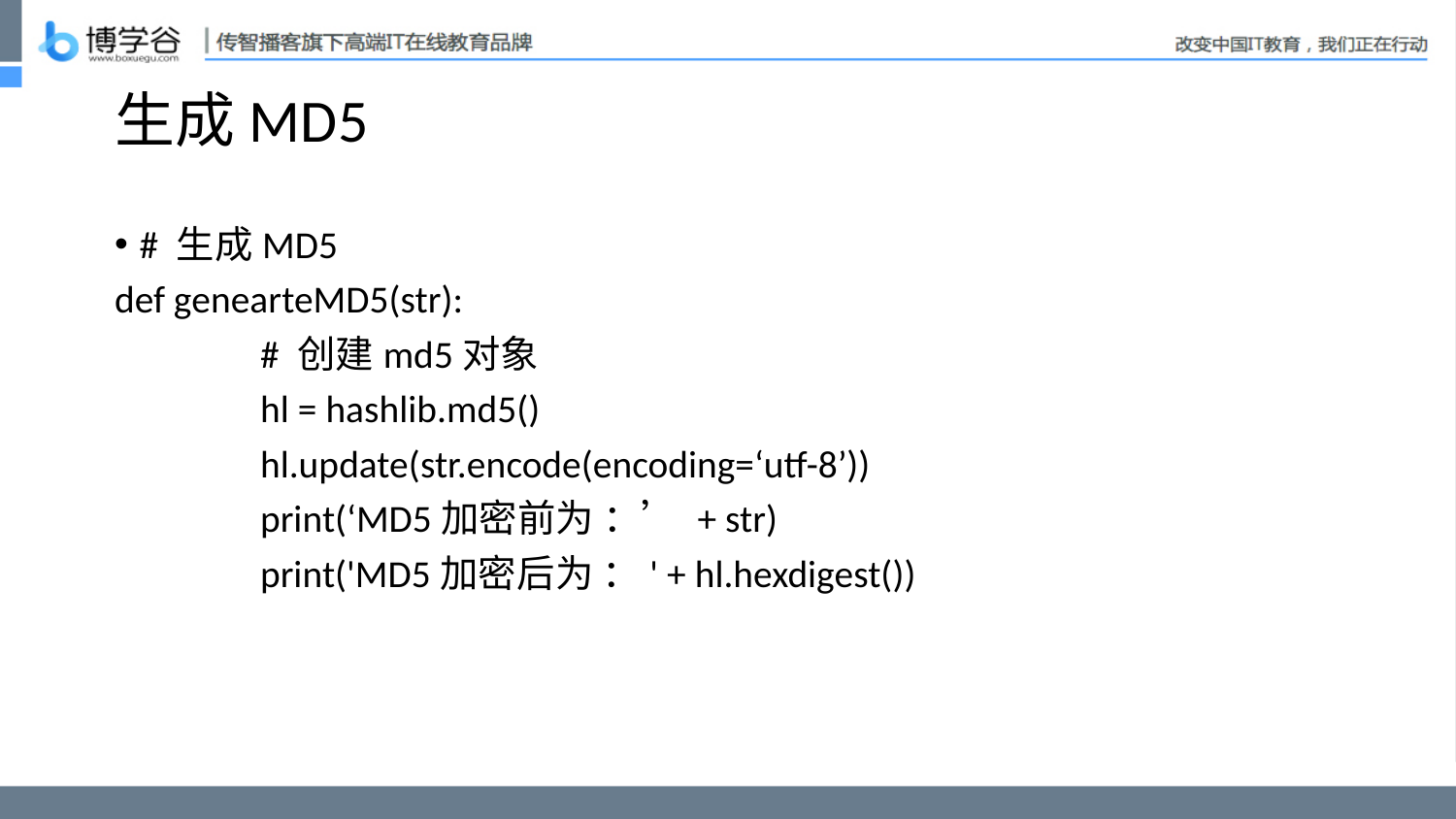

# 生成MD5
# 生成MD5
def genearteMD5(str):
	# 创建md5对象
	hl = hashlib.md5()
	hl.update(str.encode(encoding=‘utf-8’))
	print(‘MD5加密前为 ：’ + str)
	print('MD5加密后为 ：' + hl.hexdigest())